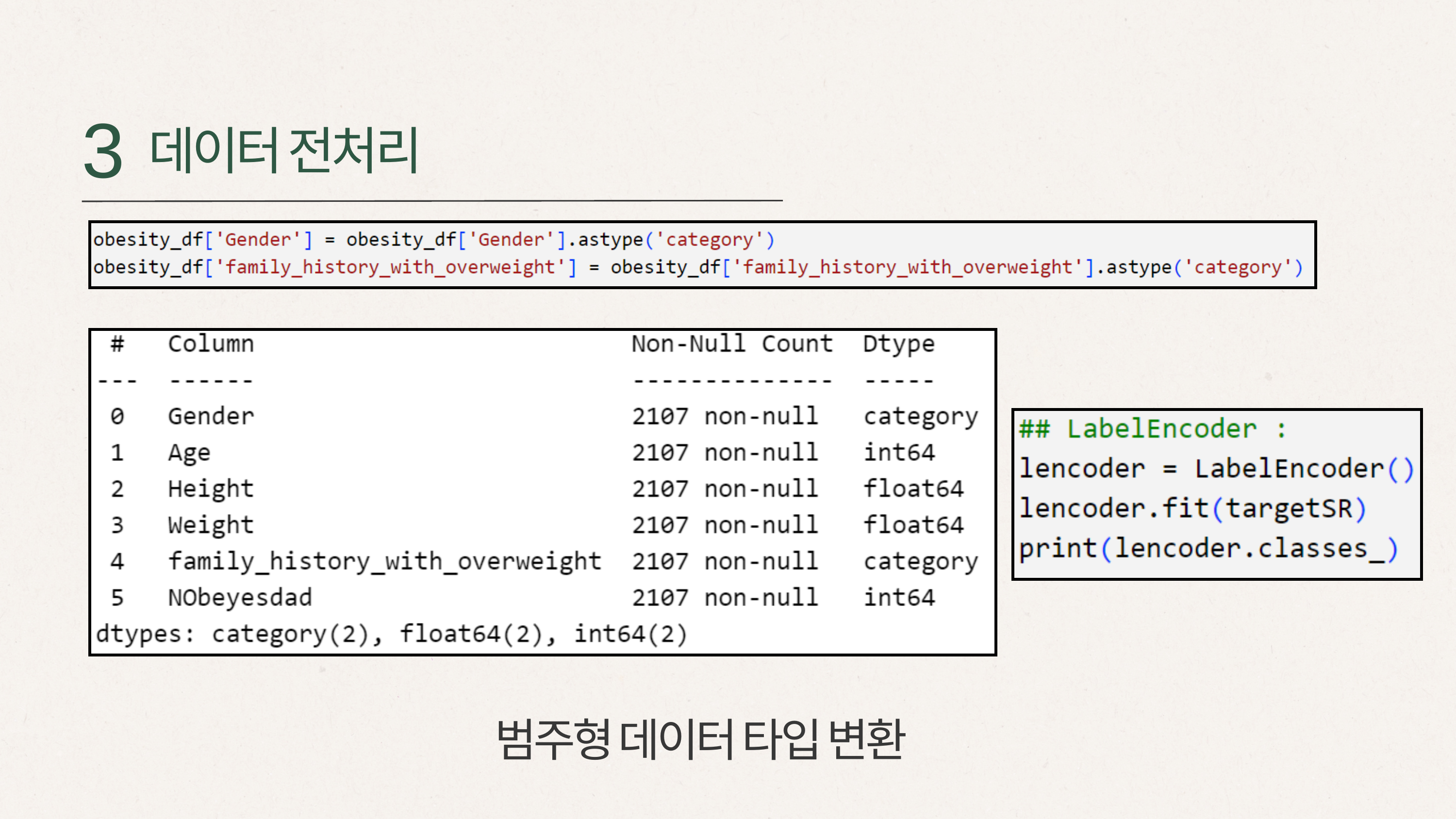

3
데이터 전처리

범주형 데이터 타입 변환